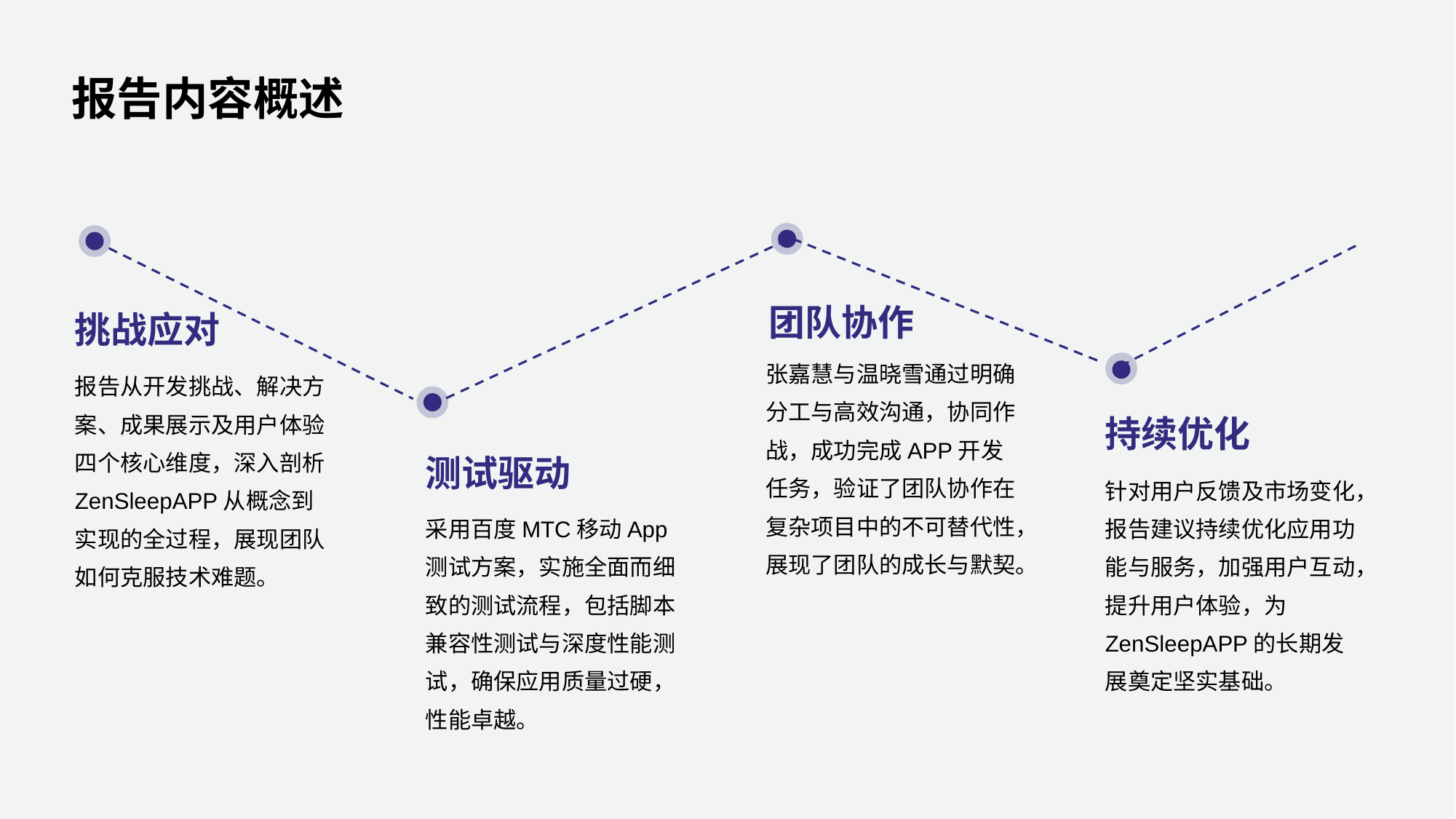

报告内容概述

团队协作
挑战应对
张嘉慧与温晓雪通过明确分工与高效沟通，协同作战，成功完成APP开发任务，验证了团队协作在复杂项目中的不可替代性，展现了团队的成长与默契。
报告从开发挑战、解决方案、成果展示及用户体验四个核心维度，深入剖析ZenSleepAPP从概念到实现的全过程，展现团队如何克服技术难题。

持续优化

测试驱动
针对用户反馈及市场变化，报告建议持续优化应用功能与服务，加强用户互动，提升用户体验，为ZenSleepAPP的长期发展奠定坚实基础。
采用百度MTC移动App测试方案，实施全面而细致的测试流程，包括脚本兼容性测试与深度性能测试，确保应用质量过硬，性能卓越。